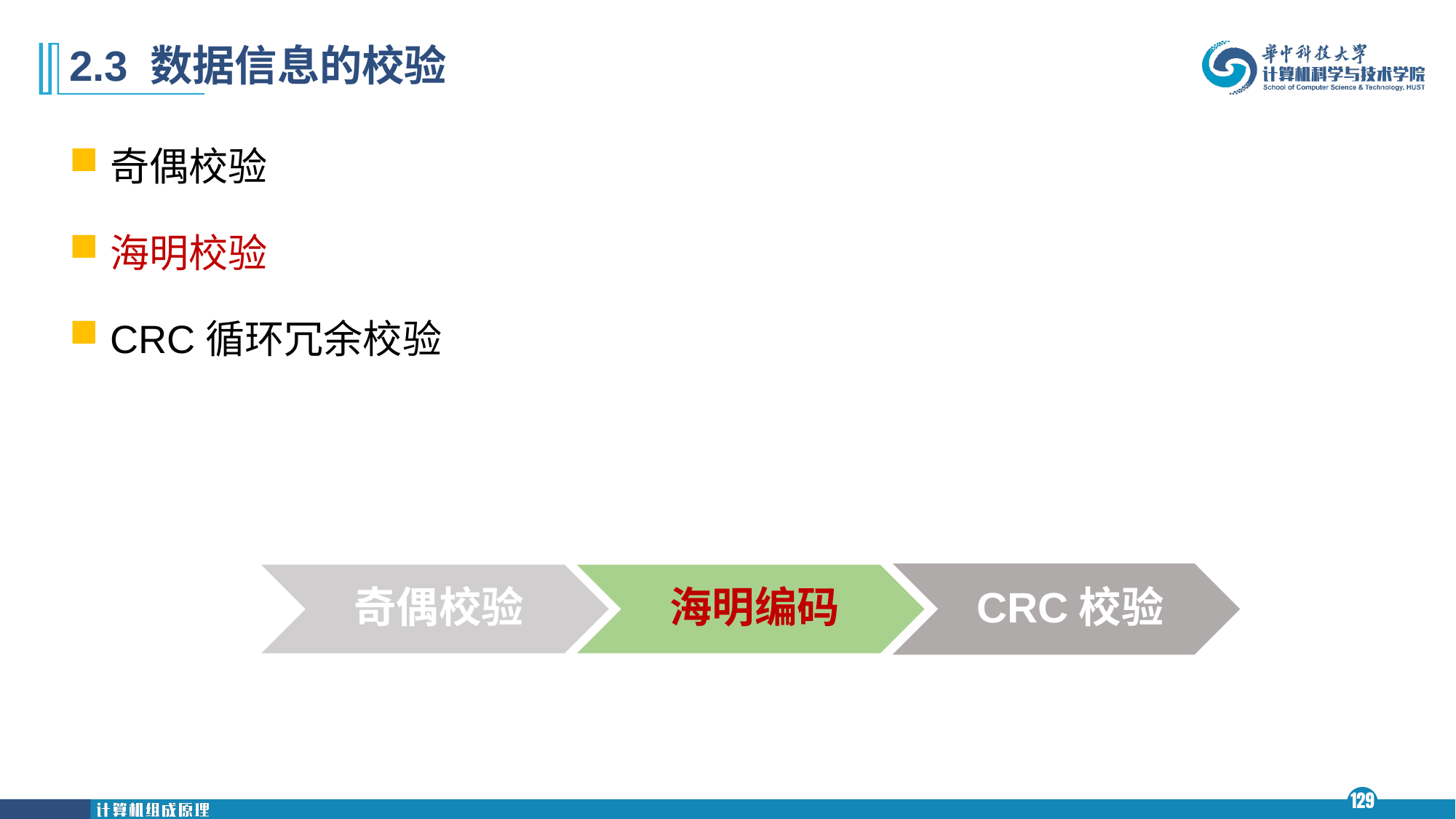

# 2.3 数据信息的校验
奇偶校验
海明校验
CRC循环冗余校验

奇偶校验
海明编码
CRC校验